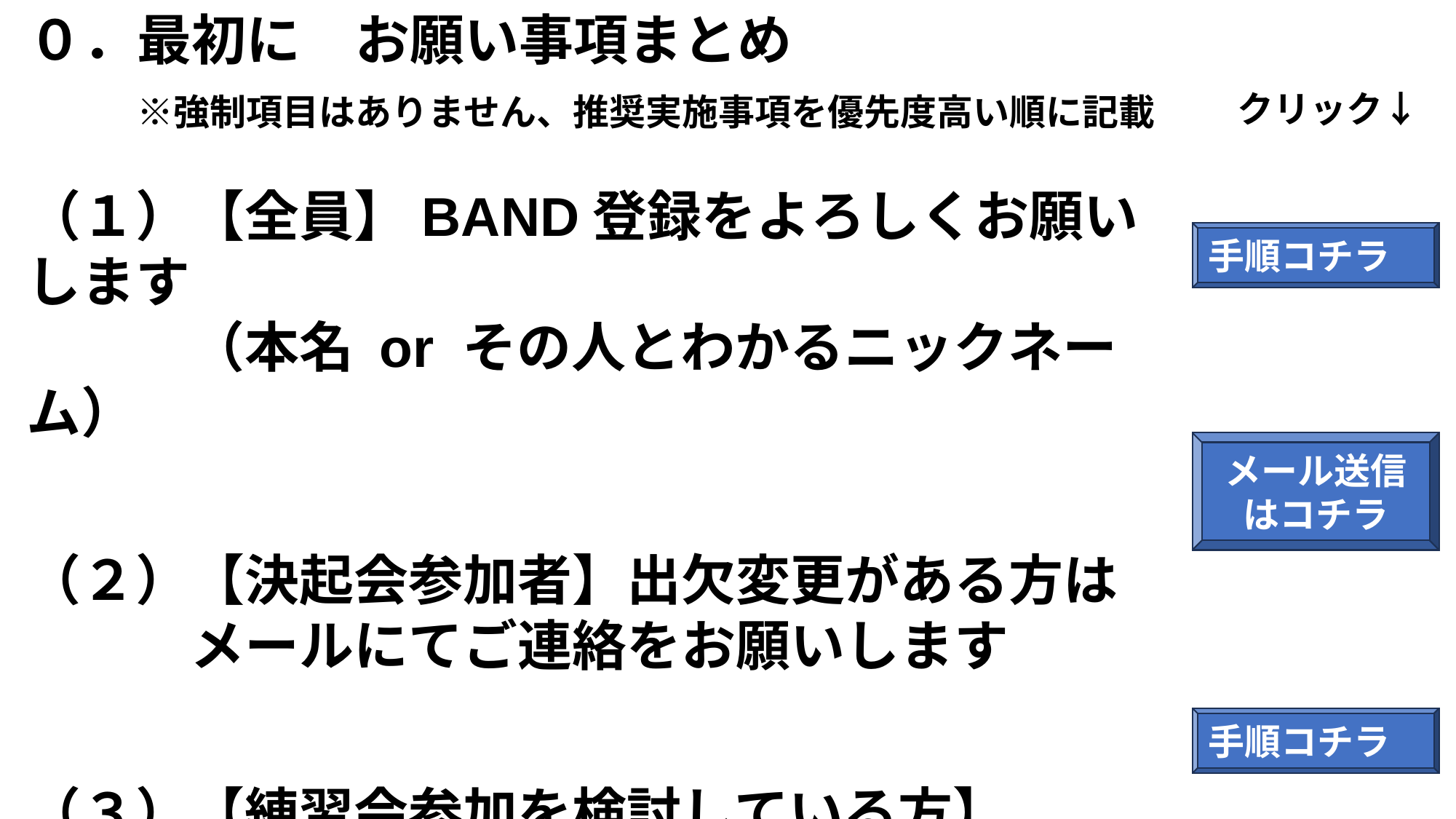

０．最初に　お願い事項まとめ
　　※強制項目はありません、推奨実施事項を優先度高い順に記載
クリック↓
（１）【全員】BAND登録をよろしくお願いします
　　　（本名 or その人とわかるニックネーム）

（２）【決起会参加者】出欠変更がある方は
　　　メールにてご連絡をお願いします

（３）【練習会参加を検討している方】
　　　　BANDでの出欠入力をよろしくお願いします
手順コチラ
メール送信はコチラ
手順コチラ